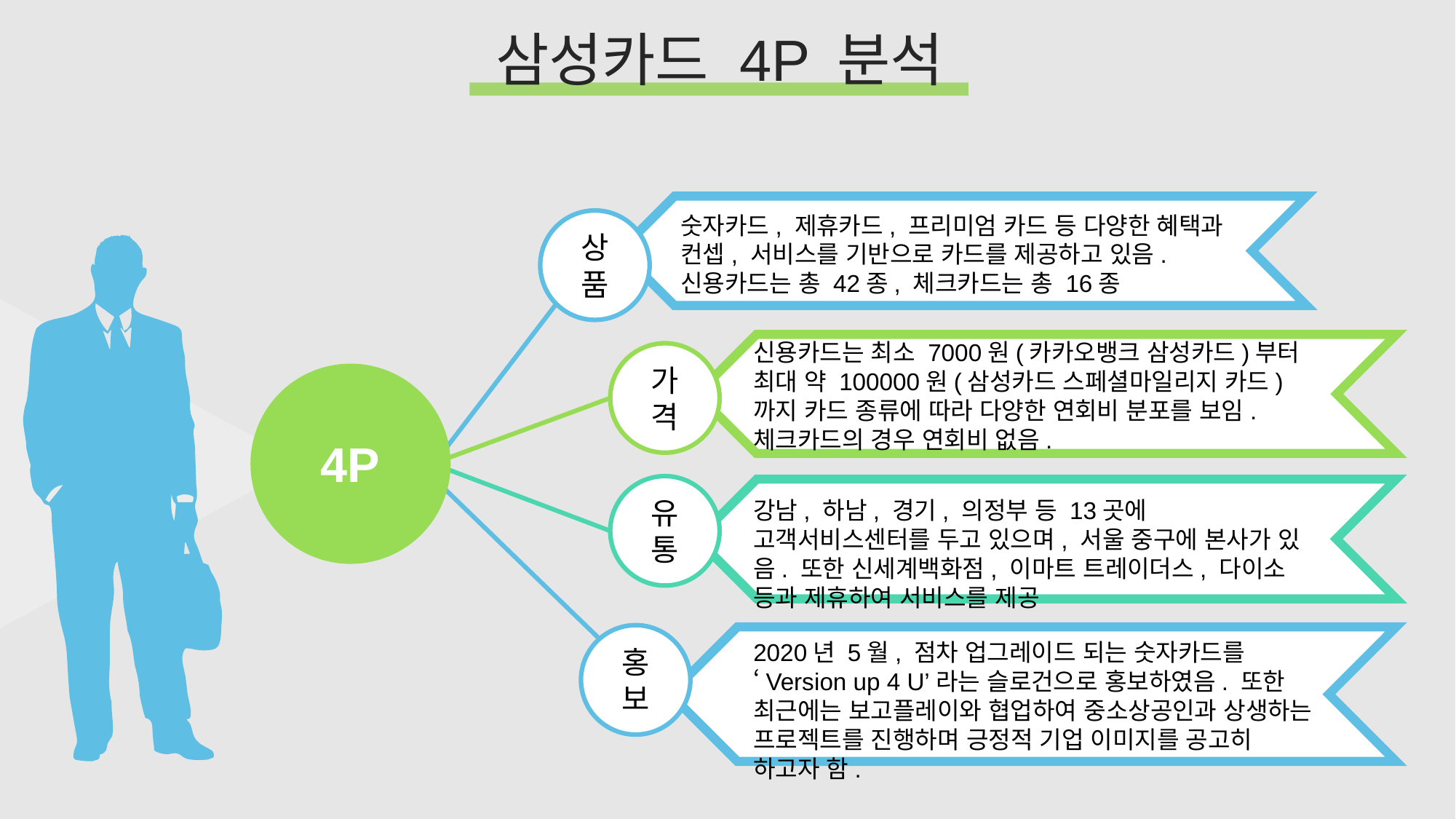

삼성카드 4P 분석

숫자카드, 제휴카드, 프리미엄 카드 등 다양한 혜택과 컨셉, 서비스를 기반으로 카드를 제공하고 있음. 신용카드는 총 42종, 체크카드는 총 16종
상품

신용카드는 최소 7000원(카카오뱅크 삼성카드)부터 최대 약 100000원(삼성카드 스페셜마일리지 카드)까지 카드 종류에 따라 다양한 연회비 분포를 보임. 체크카드의 경우 연회비 없음.

가격

4P
유통

강남, 하남, 경기, 의정부 등 13곳에 고객서비스센터를 두고 있으며, 서울 중구에 본사가 있음. 또한 신세계백화점, 이마트 트레이더스, 다이소 등과 제휴하여 서비스를 제공
홍보

2020년 5월, 점차 업그레이드 되는 숫자카드를 ‘Version up 4 U’라는 슬로건으로 홍보하였음. 또한 최근에는 보고플레이와 협업하여 중소상공인과 상생하는 프로젝트를 진행하며 긍정적 기업 이미지를 공고히 하고자 함.